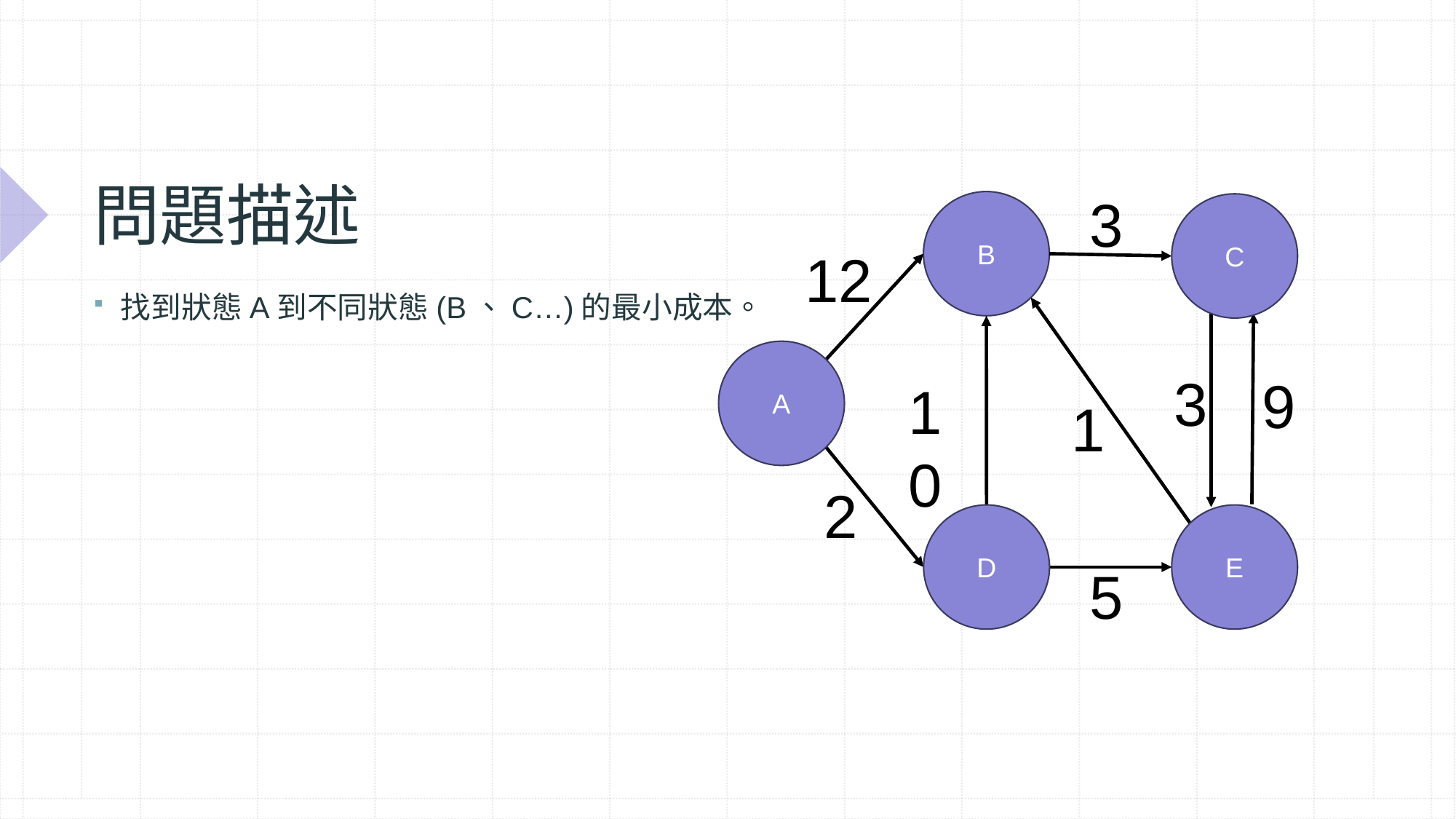

# 問題描述
3
B
C
A
D
E
12
10
1
2
3
9
5
找到狀態A到不同狀態(B、C…)的最小成本。